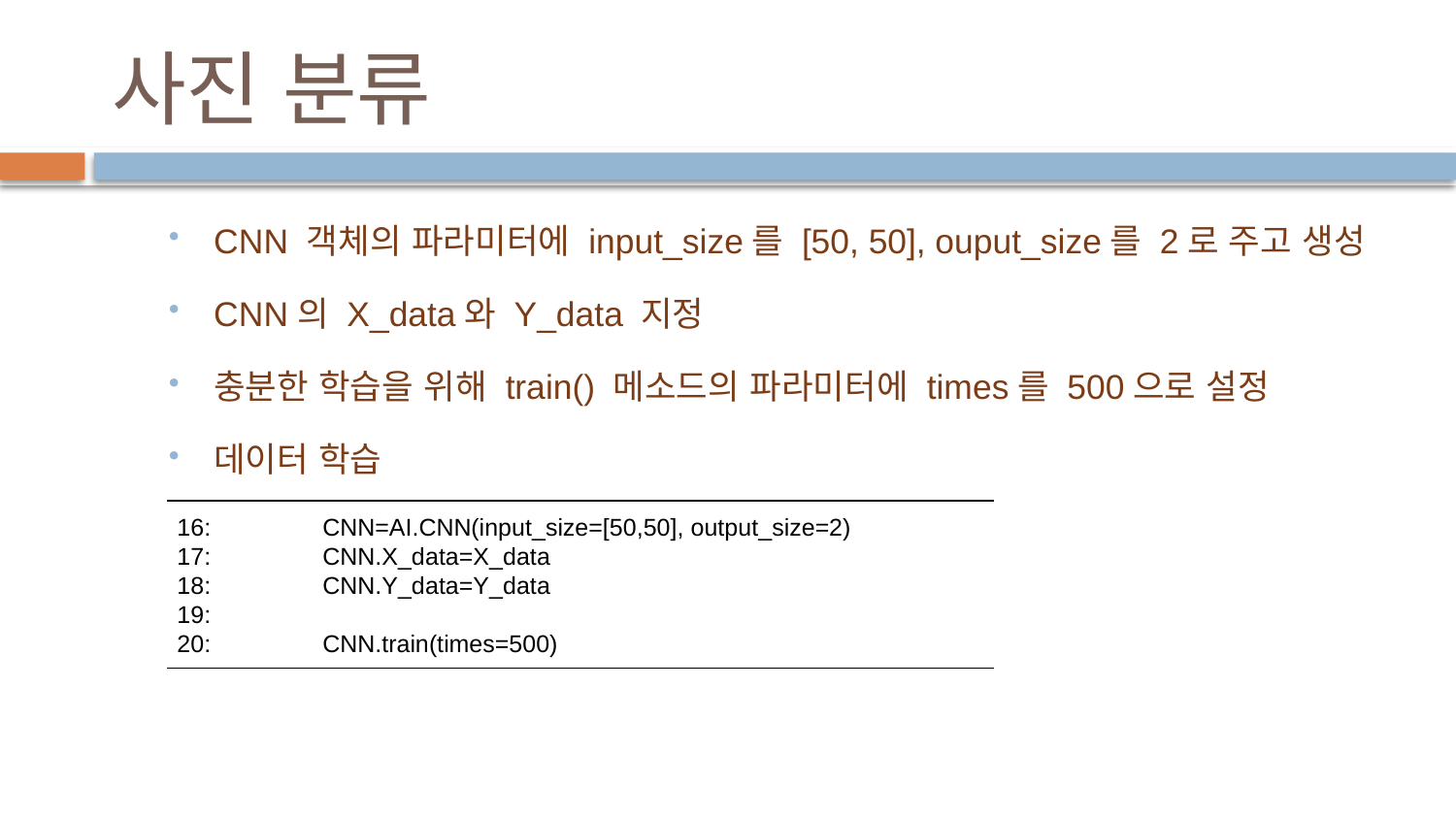

# 사진 분류
CNN 객체의 파라미터에 input_size를 [50, 50], ouput_size를 2로 주고 생성
CNN의 X_data와 Y_data 지정
충분한 학습을 위해 train() 메소드의 파라미터에 times를 500으로 설정
데이터 학습
| 16: CNN=AI.CNN(input\_size=[50,50], output\_size=2) 17: CNN.X\_data=X\_data 18: CNN.Y\_data=Y\_data 19: 20: CNN.train(times=500) |
| --- |